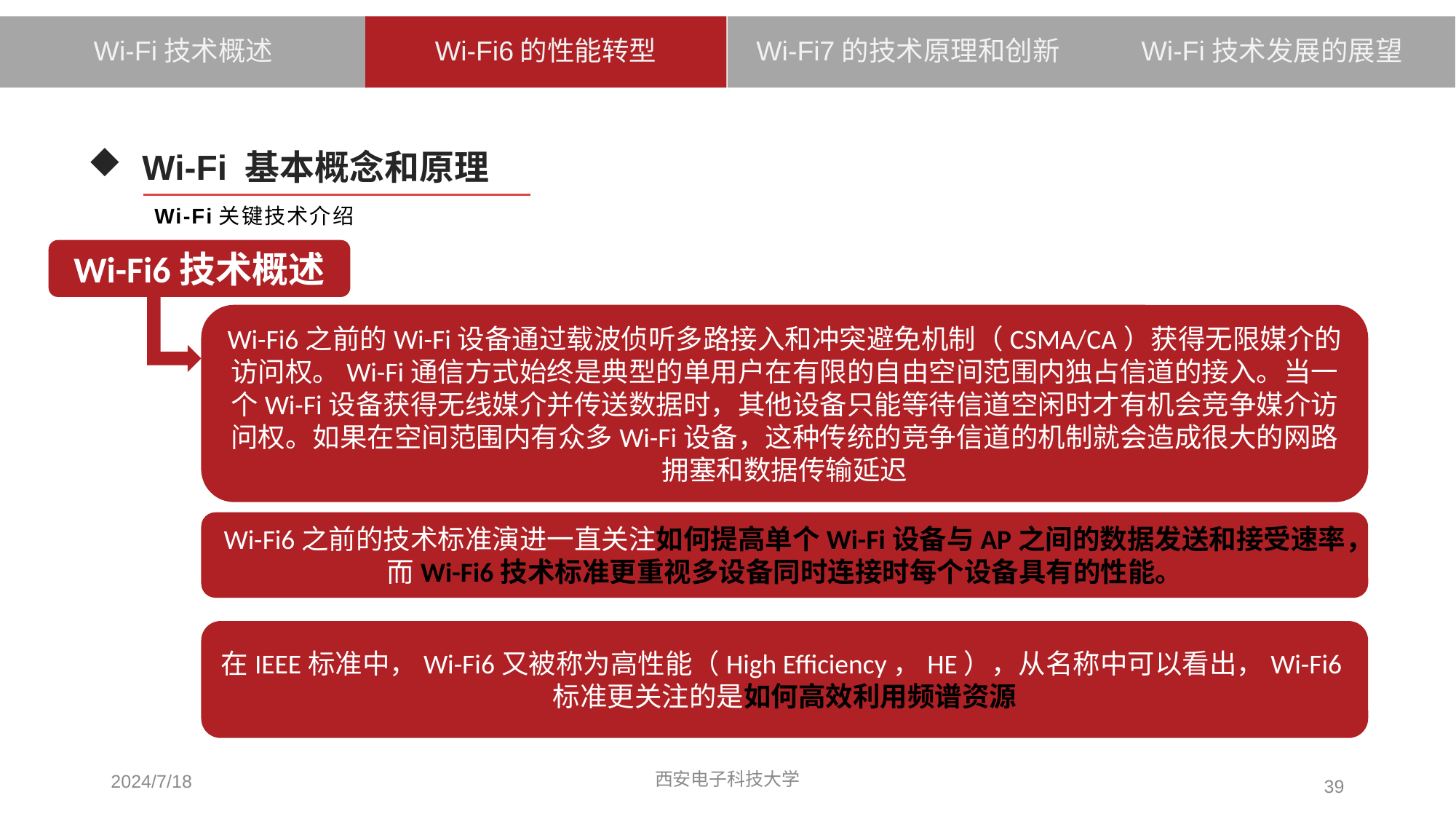

Wi-Fi6的性能转型
Wi-Fi7的技术原理和创新
Wi-Fi技术发展的展望
Wi-Fi技术概述
# Wi-Fi 基本概念和原理
Wi-Fi关键技术介绍
Wi-Fi6技术概述
Wi-Fi6之前的Wi-Fi设备通过载波侦听多路接入和冲突避免机制（CSMA/CA）获得无限媒介的访问权。Wi-Fi通信方式始终是典型的单用户在有限的自由空间范围内独占信道的接入。当一个Wi-Fi设备获得无线媒介并传送数据时，其他设备只能等待信道空闲时才有机会竞争媒介访问权。如果在空间范围内有众多Wi-Fi设备，这种传统的竞争信道的机制就会造成很大的网路拥塞和数据传输延迟

Wi-Fi6之前的技术标准演进一直关注如何提高单个Wi-Fi设备与AP之间的数据发送和接受速率，而Wi-Fi6技术标准更重视多设备同时连接时每个设备具有的性能。
在IEEE标准中，Wi-Fi6又被称为高性能（High Efficiency，HE），从名称中可以看出，Wi-Fi6标准更关注的是如何高效利用频谱资源
2024/7/18
西安电子科技大学
39